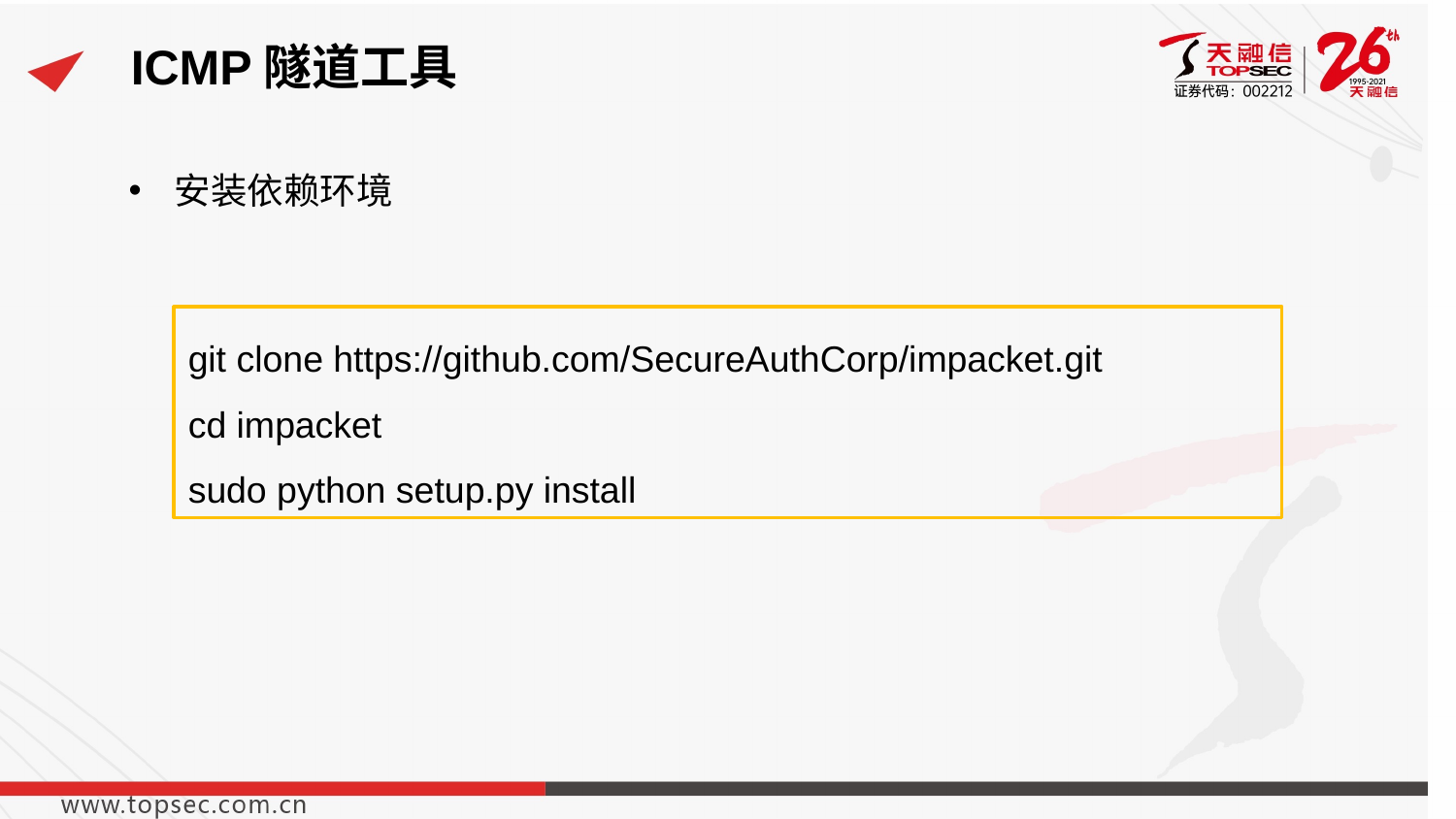

# ICMP隧道工具
安装依赖环境
git clone https://github.com/SecureAuthCorp/impacket.git
cd impacket
sudo python setup.py install